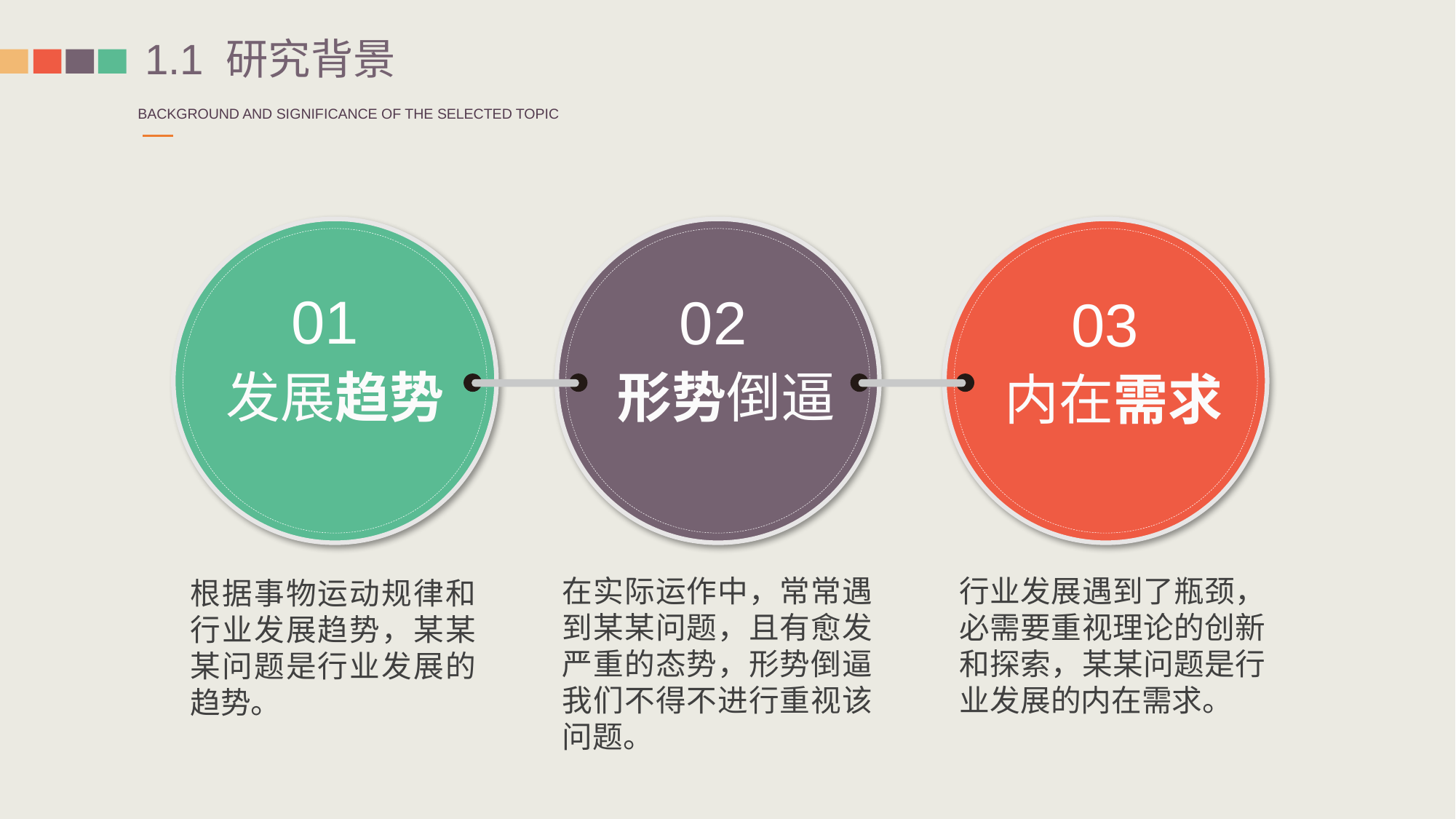

1.1 研究背景
BACKGROUND AND SIGNIFICANCE OF THE SELECTED TOPIC

02
形势倒逼

03
内在需求

01
发展趋势

在实际运作中，常常遇到某某问题，且有愈发严重的态势，形势倒逼我们不得不进行重视该问题。
行业发展遇到了瓶颈，必需要重视理论的创新和探索，某某问题是行业发展的内在需求。
根据事物运动规律和行业发展趋势，某某某问题是行业发展的趋势。